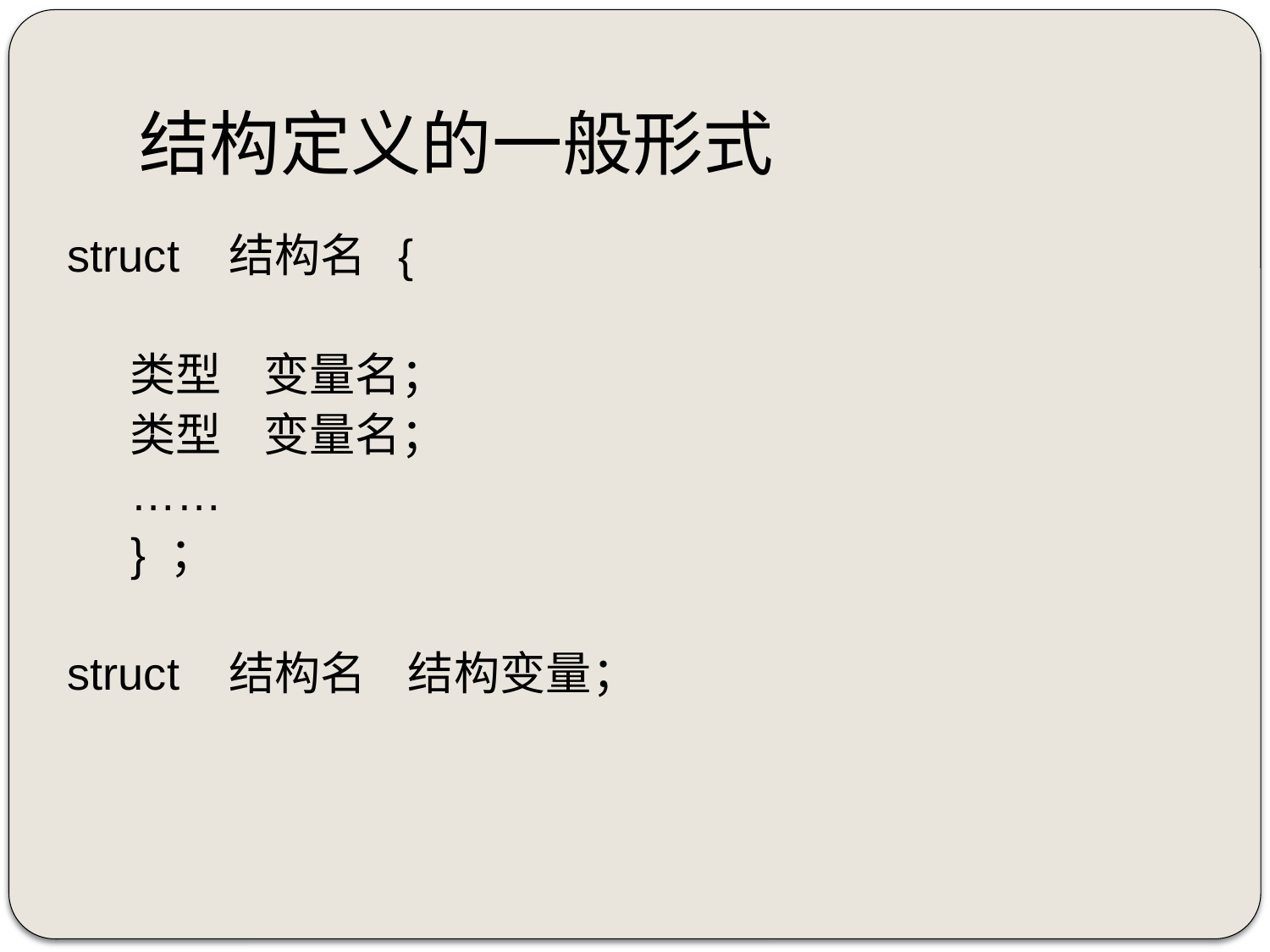

# 结构定义的一般形式
struct   结构名  {

     类型    变量名；
     类型    变量名；
     ……
     } ；

struct   结构名    结构变量；